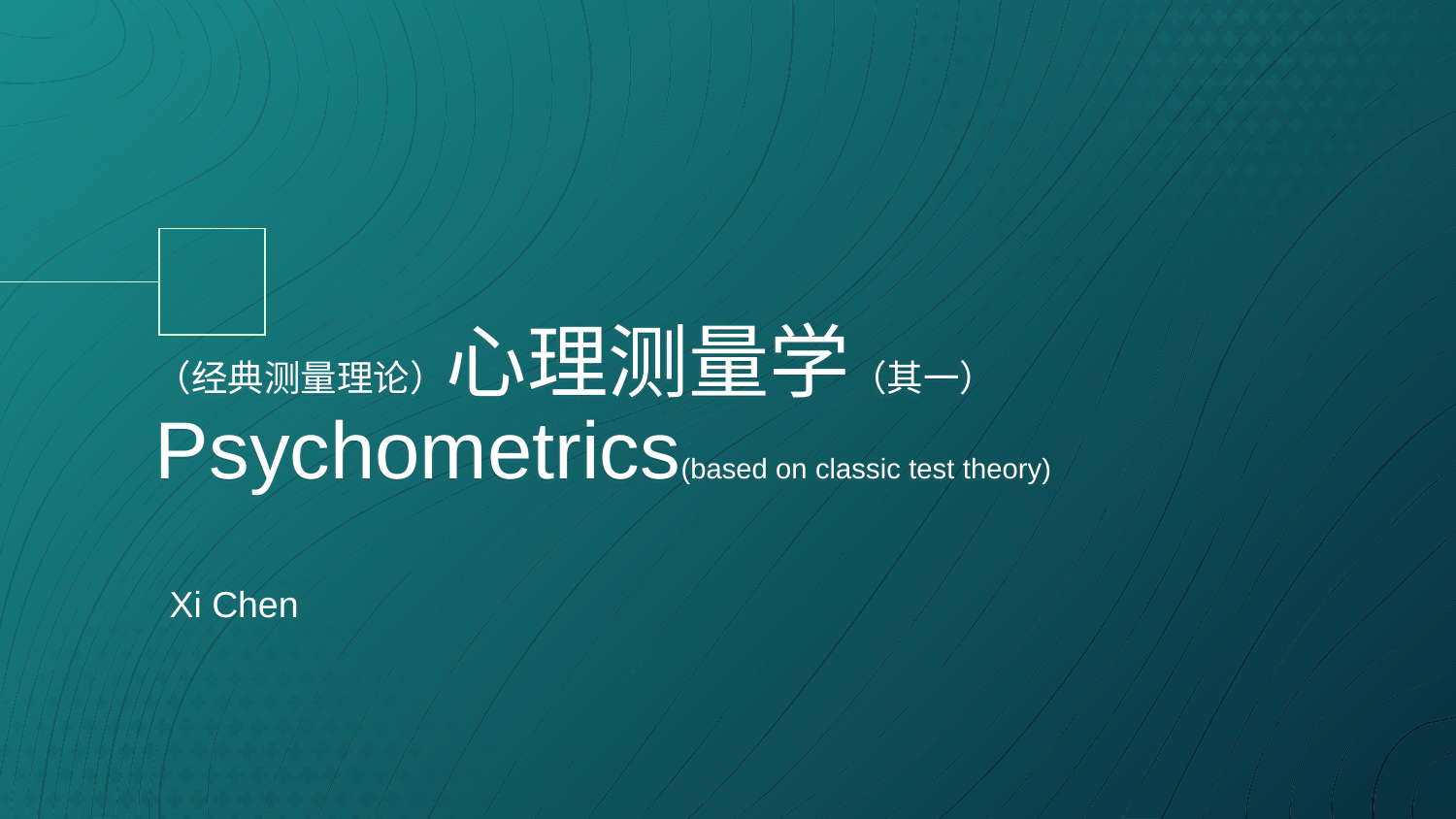

（经典测量理论）心理测量学（其一） Psychometrics(based on classic test theory)
Xi Chen